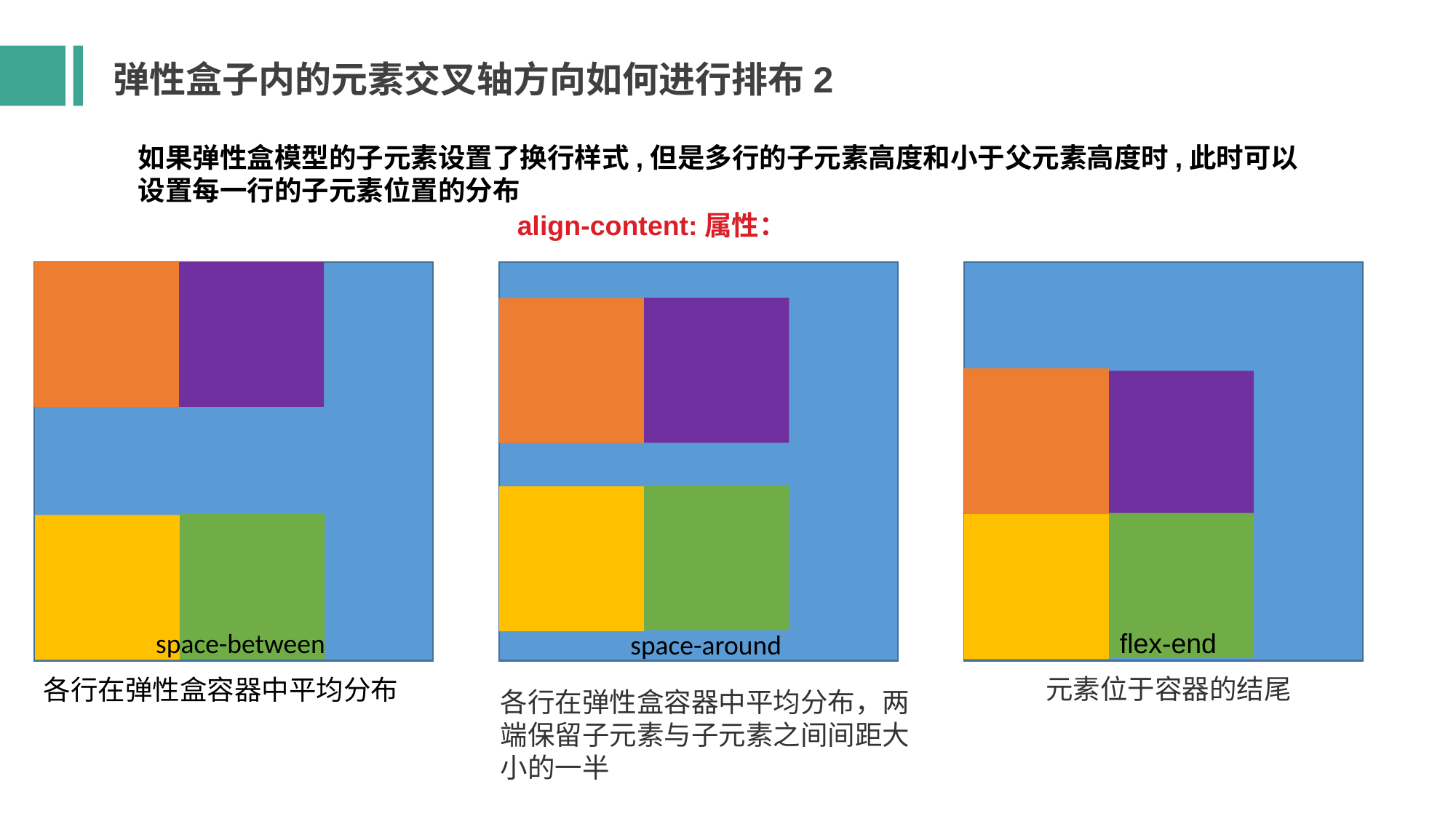

弹性盒子内的元素交叉轴方向如何进行排布2
如果弹性盒模型的子元素设置了换行样式,但是多行的子元素高度和小于父元素高度时,此时可以设置每一行的子元素位置的分布
align-content:属性：

space-between
flex-end
space-around
元素位于容器的结尾
各行在弹性盒容器中平均分布
各行在弹性盒容器中平均分布，两端保留子元素与子元素之间间距大小的一半